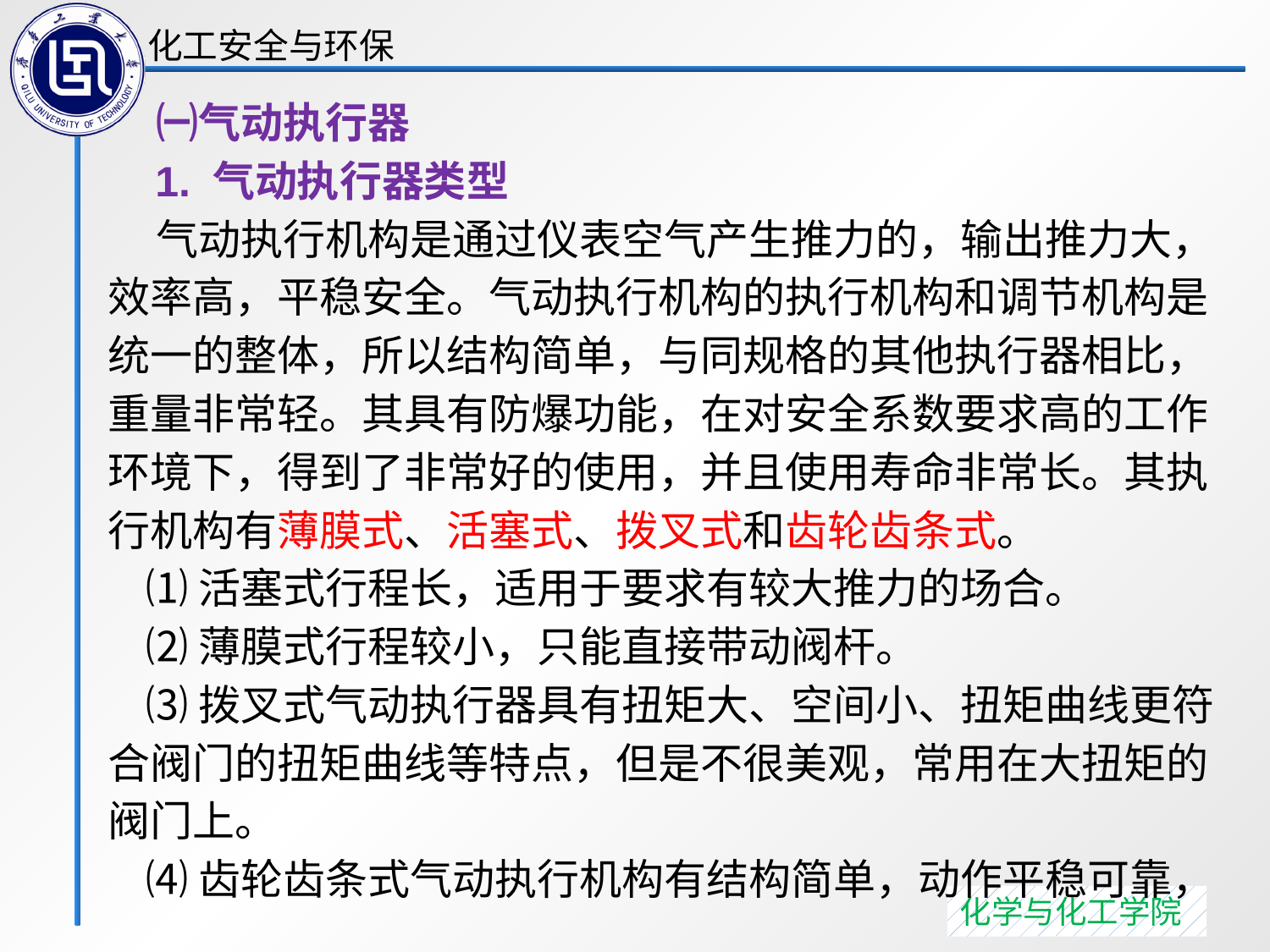

㈠气动执行器
    1. 气动执行器类型
    气动执行机构是通过仪表空气产生推力的，输出推力大，效率高，平稳安全。气动执行机构的执行机构和调节机构是统一的整体，所以结构简单，与同规格的其他执行器相比，重量非常轻。其具有防爆功能，在对安全系数要求高的工作环境下，得到了非常好的使用，并且使用寿命非常长。其执行机构有薄膜式、活塞式、拨叉式和齿轮齿条式。
    ⑴活塞式行程长，适用于要求有较大推力的场合。
    ⑵薄膜式行程较小，只能直接带动阀杆。
    ⑶拨叉式气动执行器具有扭矩大、空间小、扭矩曲线更符合阀门的扭矩曲线等特点，但是不很美观，常用在大扭矩的阀门上。
    ⑷齿轮齿条式气动执行机构有结构简单，动作平稳可靠，